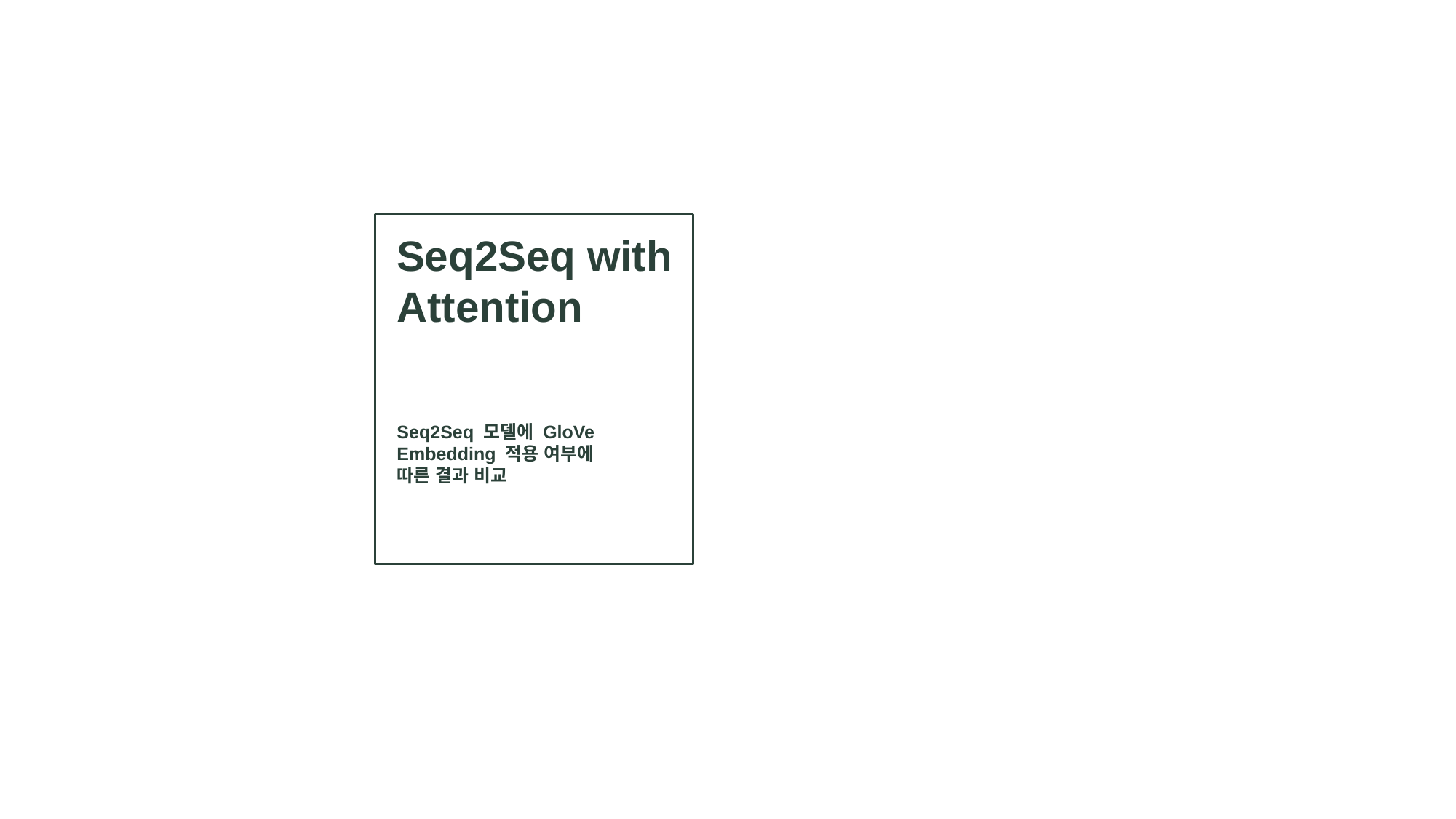

Seq2Seq with Attention

Seq2Seq 모델에 GloVe Embedding 적용 여부에 따른 결과 비교